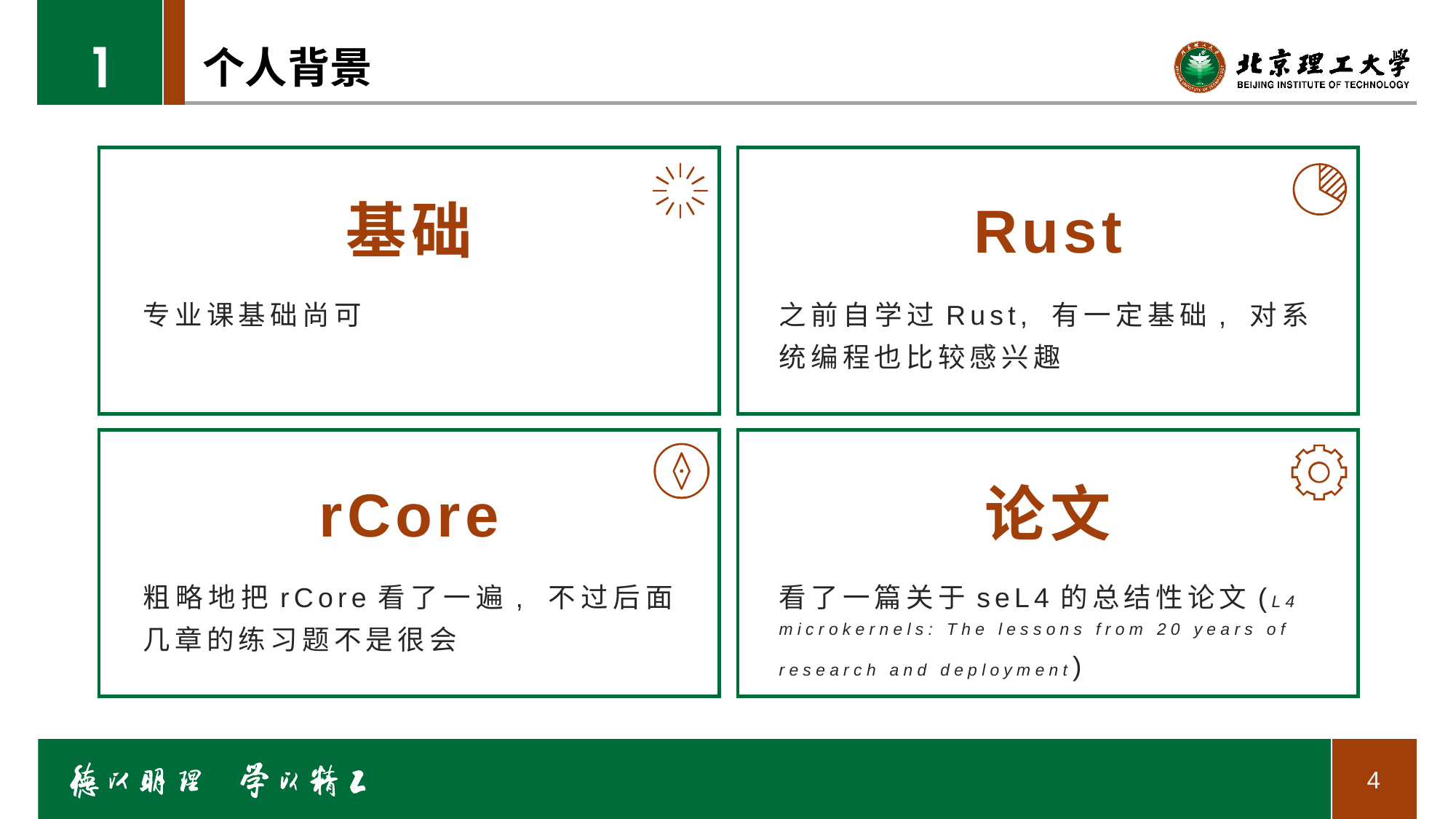

1
# 个人背景

基础
Rust
专业课基础尚可
之前自学过Rust, 有一定基础, 对系统编程也比较感兴趣

论文
rCore
粗略地把rCore看了一遍, 不过后面几章的练习题不是很会
看了一篇关于seL4的总结性论文(L4 microkernels: The lessons from 20 years of research and deployment)